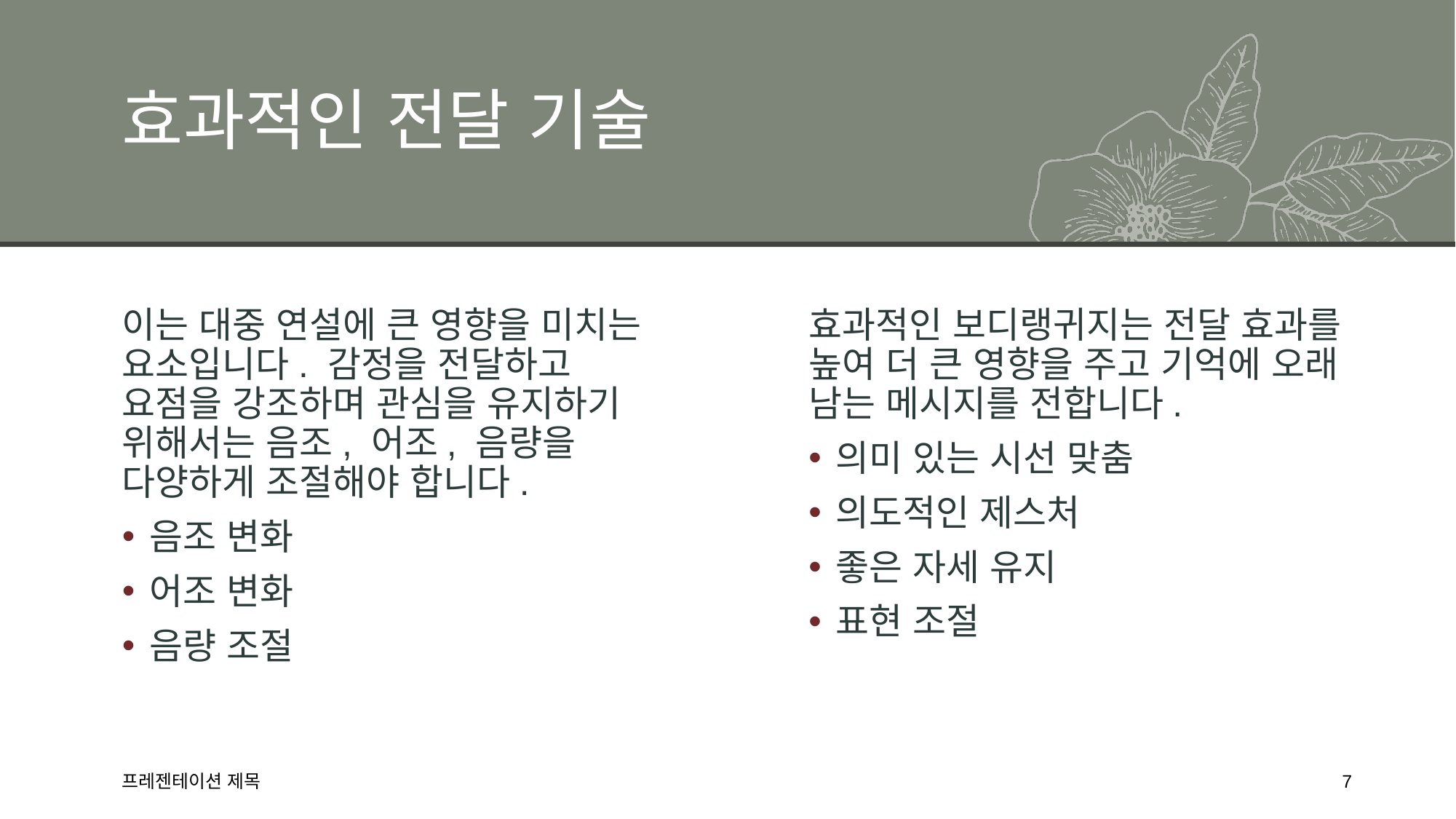

# 효과적인 전달 기술
이는 대중 연설에 큰 영향을 미치는 요소입니다. 감정을 전달하고 요점을 강조하며 관심을 유지하기 위해서는 음조, 어조, 음량을 다양하게 조절해야 합니다.
음조 변화
어조 변화
음량 조절

효과적인 보디랭귀지는 전달 효과를 높여 더 큰 영향을 주고 기억에 오래 남는 메시지를 전합니다.
의미 있는 시선 맞춤
의도적인 제스처
좋은 자세 유지
표현 조절

프레젠테이션 제목
7